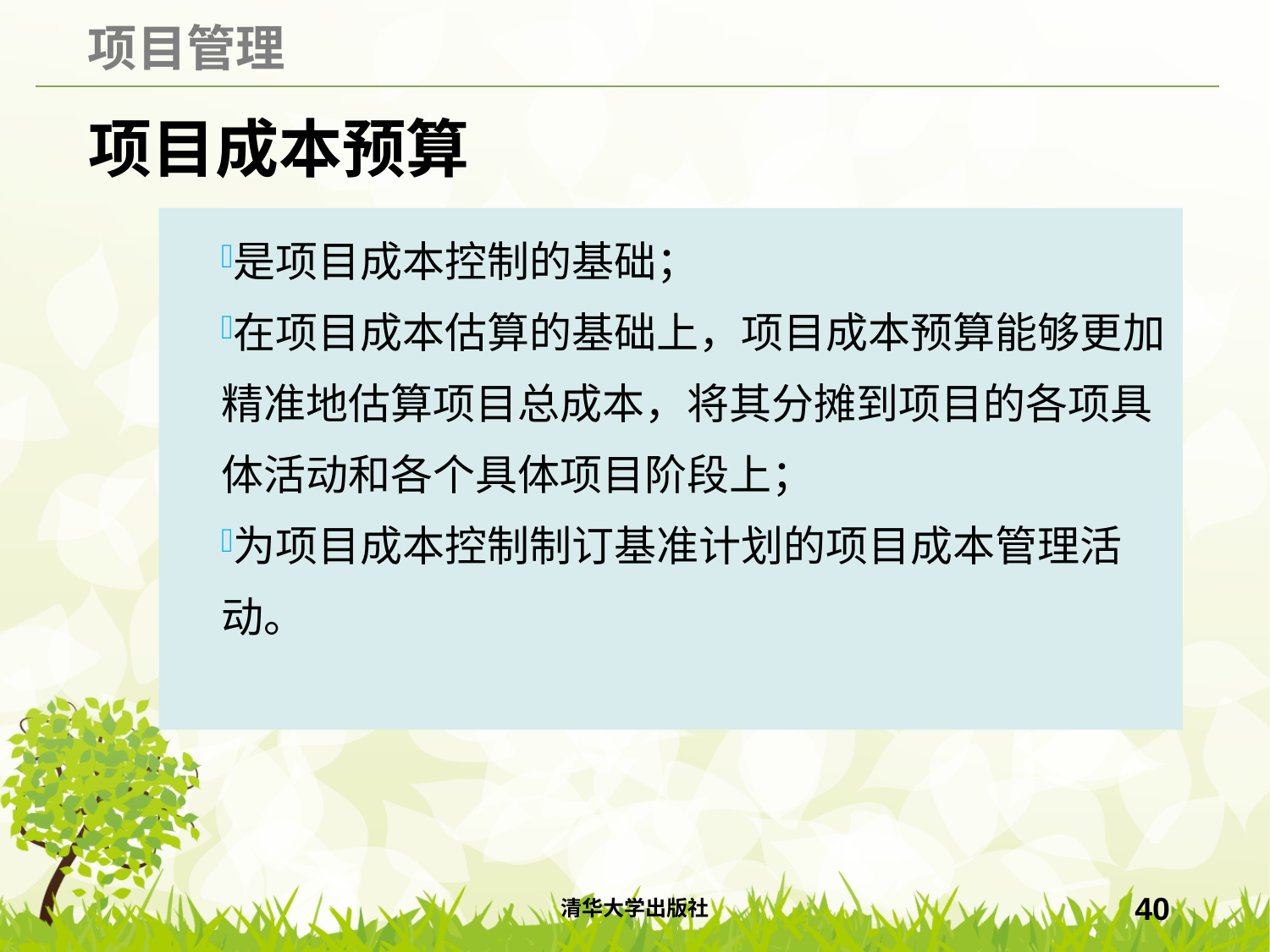

# 项目成本预算
是项目成本控制的基础；
在项目成本估算的基础上，项目成本预算能够更加精准地估算项目总成本，将其分摊到项目的各项具体活动和各个具体项目阶段上；
为项目成本控制制订基准计划的项目成本管理活动。
清华大学出版社
40